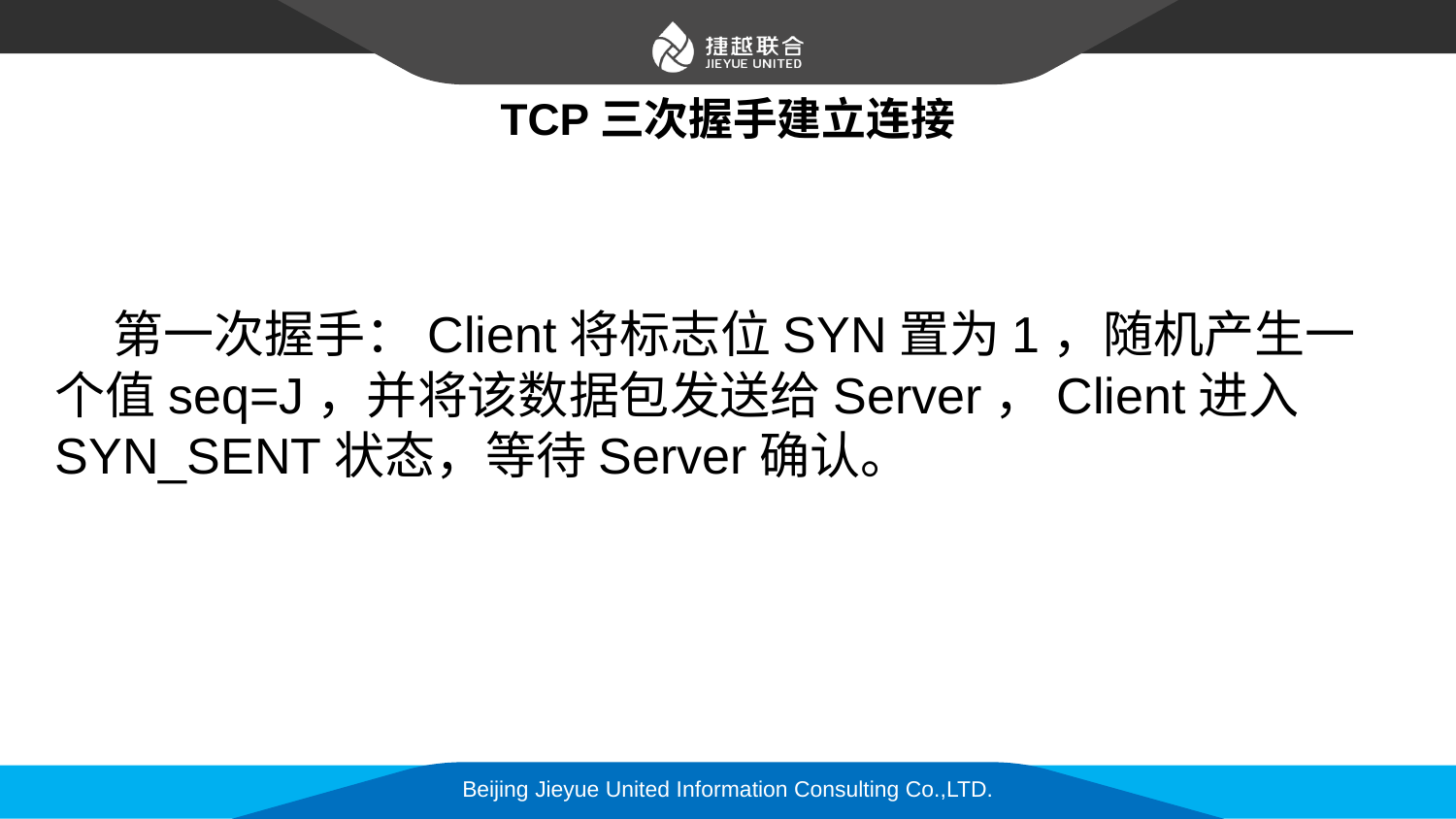

# TCP三次握手建立连接
    第一次握手：Client将标志位SYN置为1，随机产生一个值seq=J，并将该数据包发送给Server，Client进入SYN_SENT状态，等待Server确认。